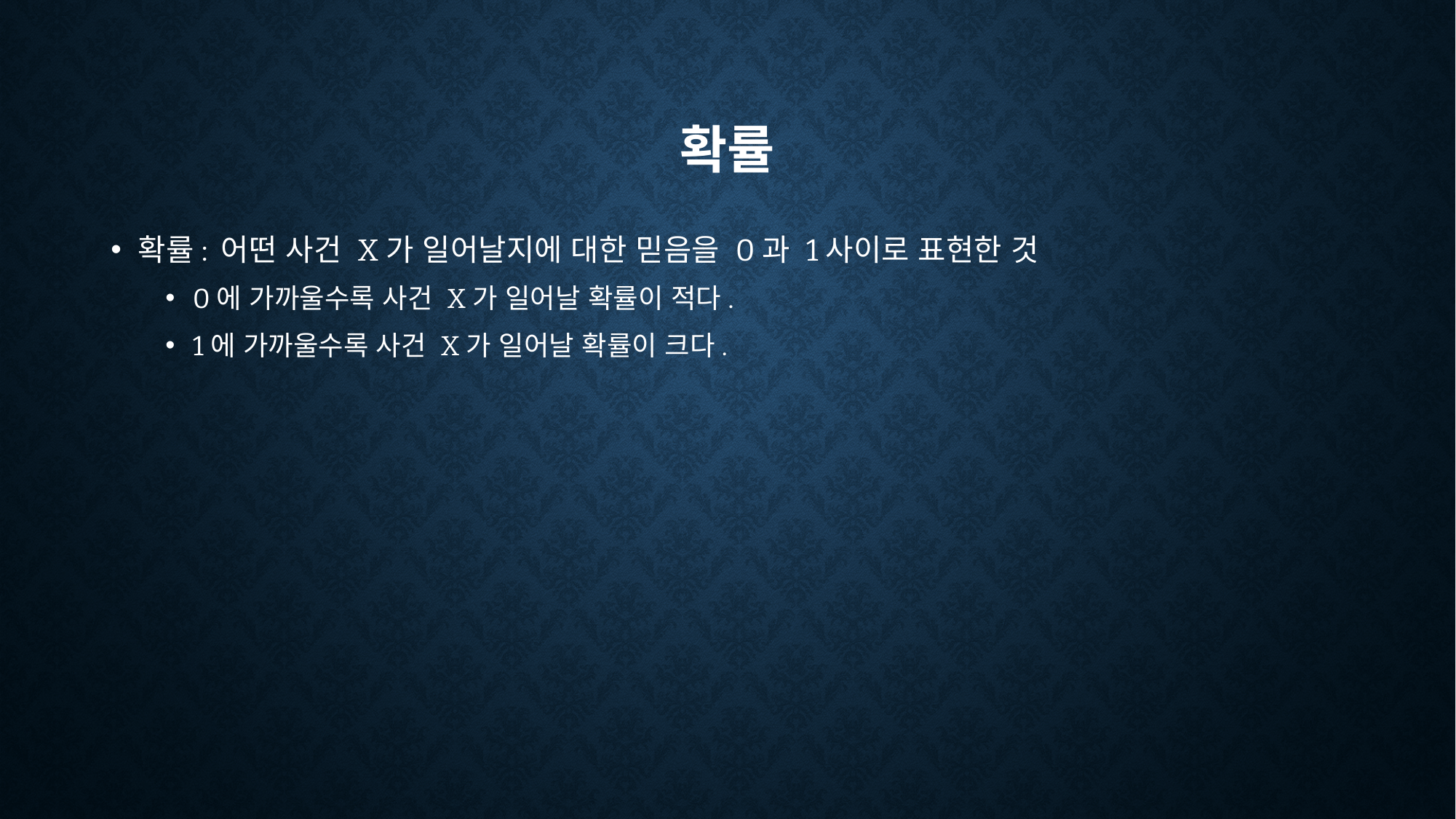

# 확률
확률: 어떤 사건 X가 일어날지에 대한 믿음을 0과 1사이로 표현한 것
0에 가까울수록 사건 X가 일어날 확률이 적다.
1에 가까울수록 사건 X가 일어날 확률이 크다.